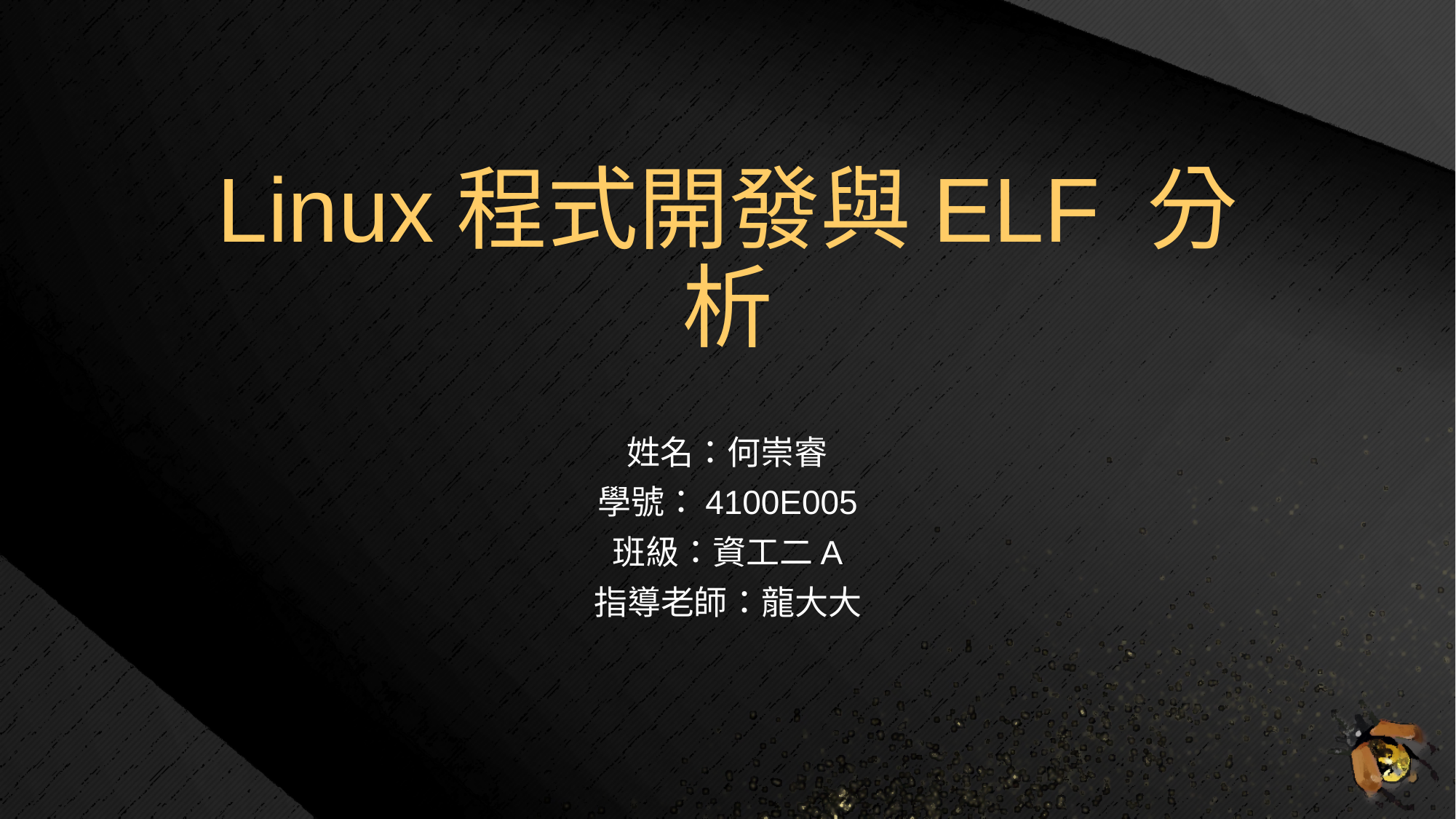

# Linux程式開發與ELF 分析
姓名：何崇睿
學號：4100E005
班級：資工二A
指導老師：龍大大